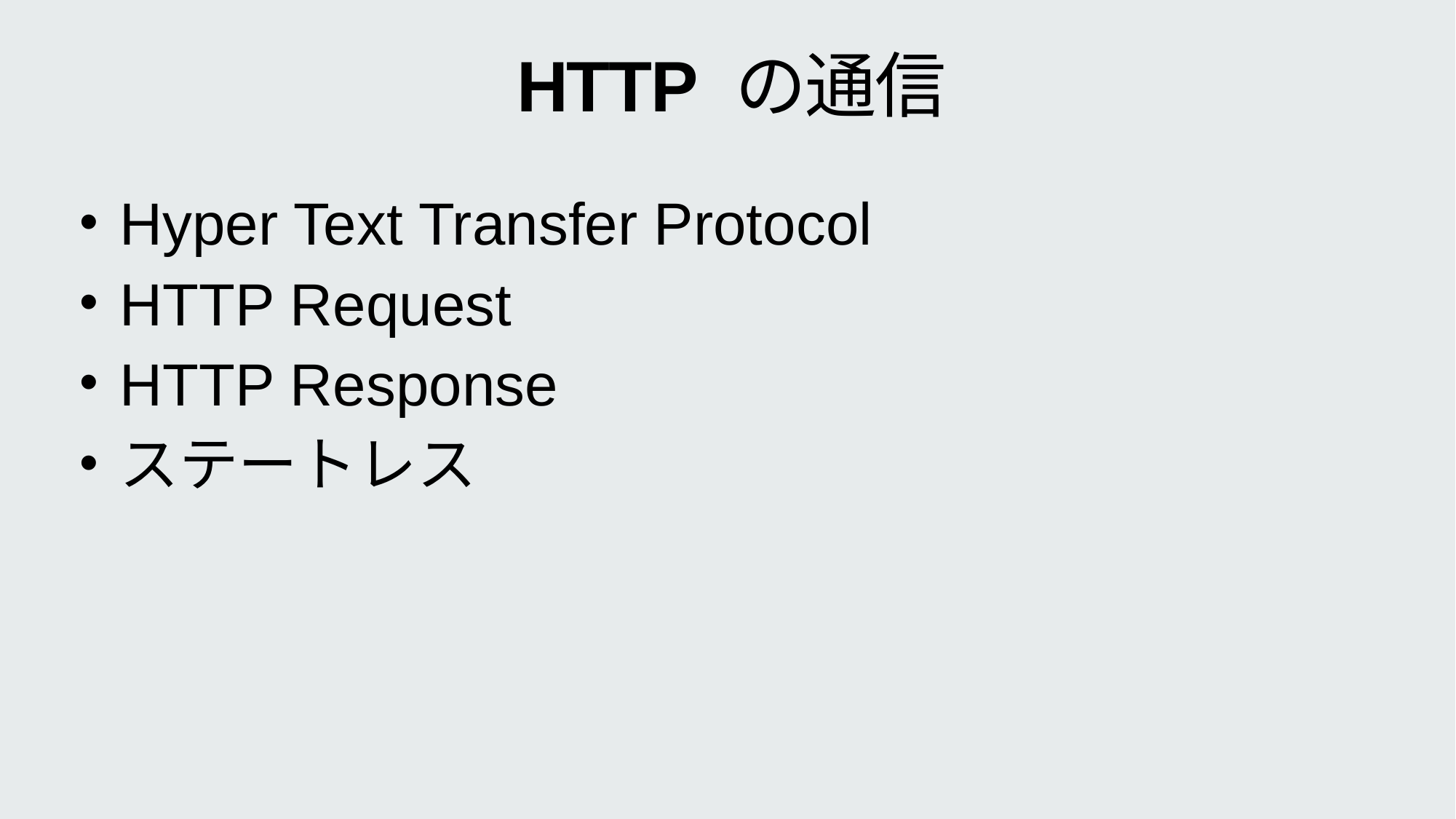

# HTTP の通信
Hyper Text Transfer Protocol
HTTP Request
HTTP Response
ステートレス